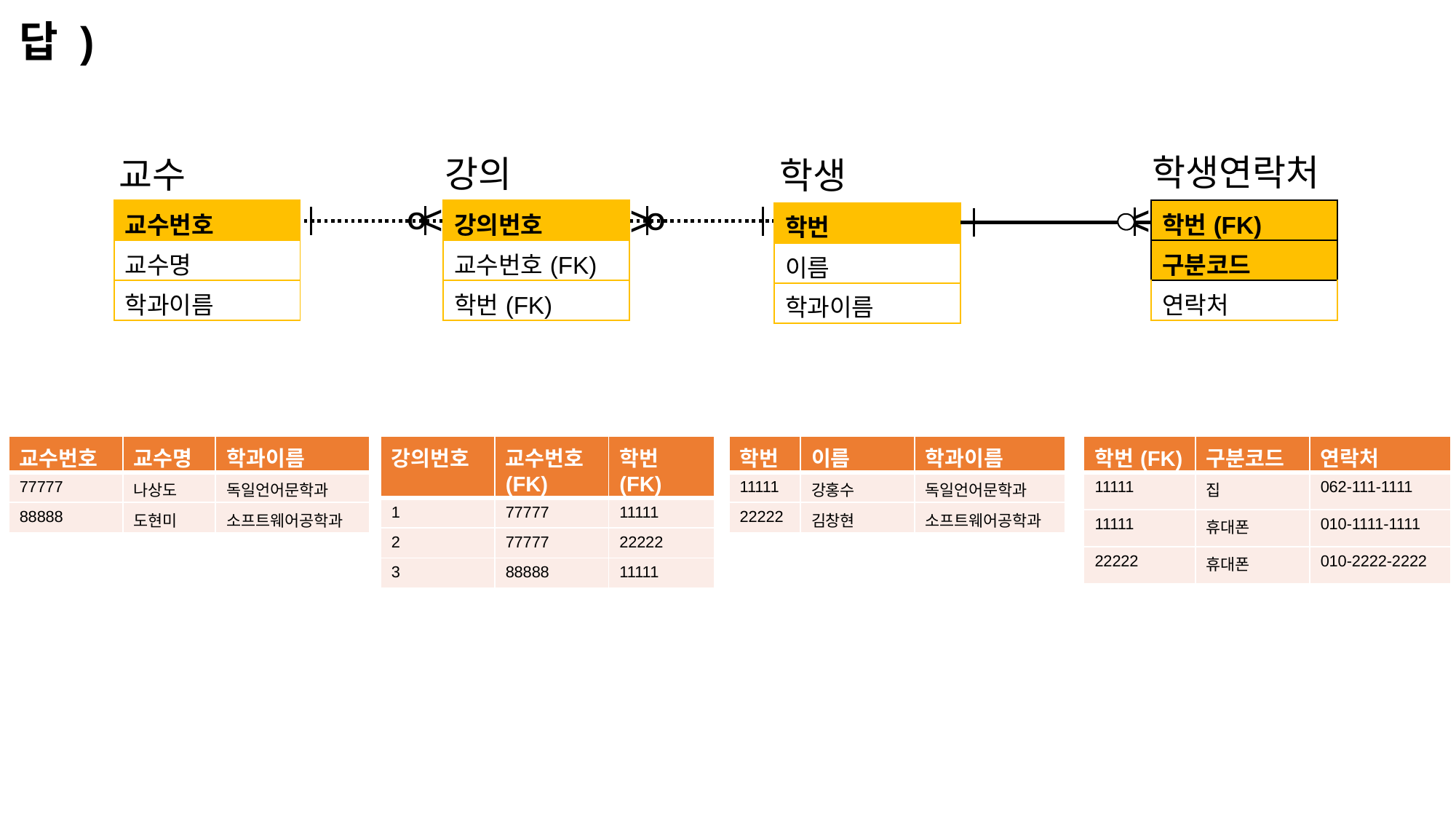

답 )
학생연락처
강의
교수
학생
<
<
<
| 교수번호 |
| --- |
| 교수명 |
| 학과이름 |
O
| 강의번호 |
| --- |
| 교수번호(FK) |
| 학번(FK) |
| 학번(FK) |
| --- |
| 구분코드 |
| 연락처 |
O
| 학번 |
| --- |
| 이름 |
| 학과이름 |

| 교수번호 | 교수명 | 학과이름 |
| --- | --- | --- |
| 77777 | 나상도 | 독일언어문학과 |
| 88888 | 도현미 | 소프트웨어공학과 |
| 강의번호 | 교수번호 (FK) | 학번 (FK) |
| --- | --- | --- |
| 1 | 77777 | 11111 |
| 2 | 77777 | 22222 |
| 3 | 88888 | 11111 |
| 학번 | 이름 | 학과이름 |
| --- | --- | --- |
| 11111 | 강홍수 | 독일언어문학과 |
| 22222 | 김창현 | 소프트웨어공학과 |
| 학번(FK) | 구분코드 | 연락처 |
| --- | --- | --- |
| 11111 | 집 | 062-111-1111 |
| 11111 | 휴대폰 | 010-1111-1111 |
| 22222 | 휴대폰 | 010-2222-2222 |